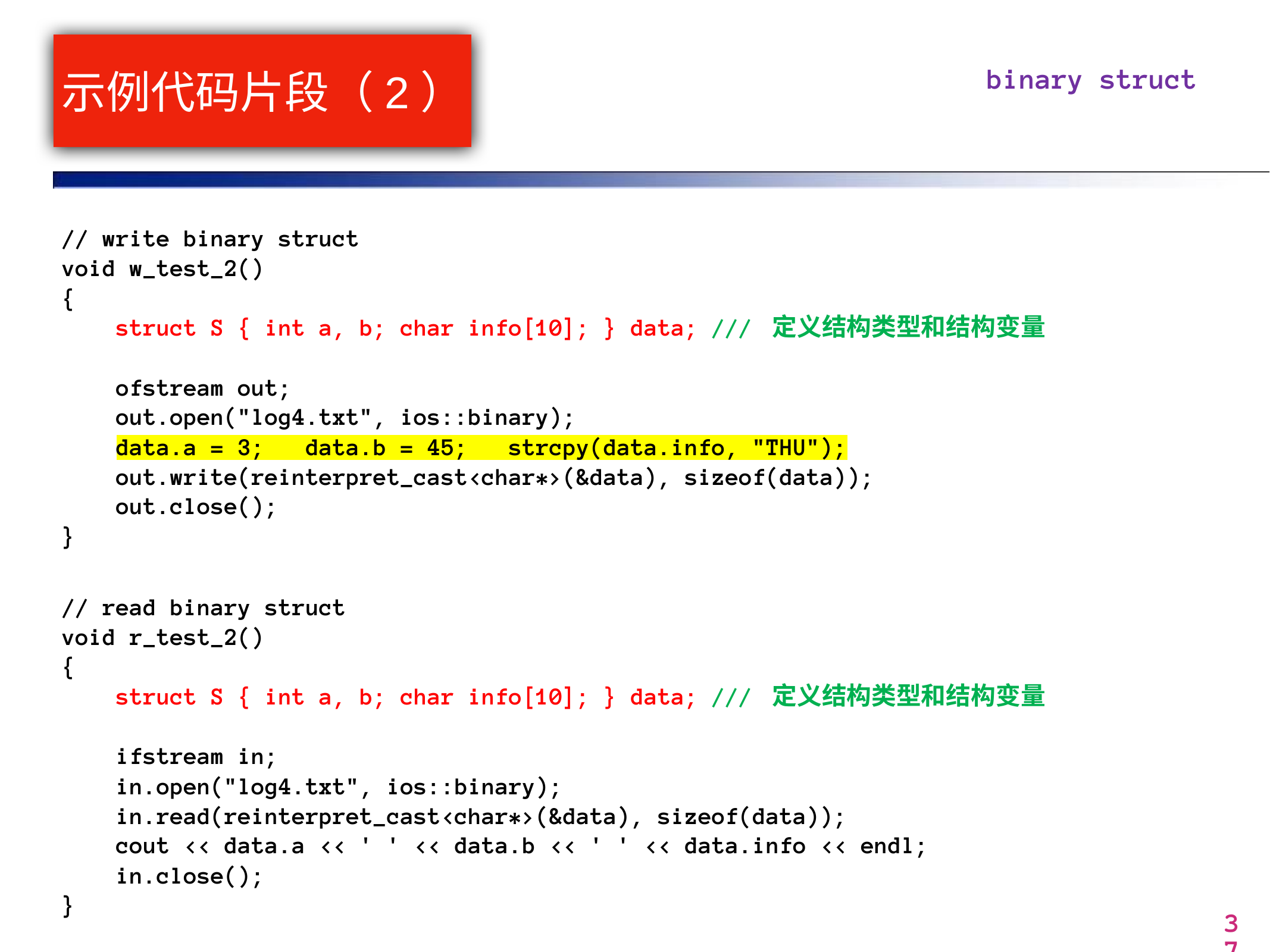

# 示例代码片段（2）
binary struct
// write binary struct
void w_test_2()
{
    struct S { int a, b; char info[10]; } data; /// 定义结构类型和结构变量

    ofstream out;
    out.open("log4.txt", ios::binary);
    data.a = 3;   data.b = 45;   strcpy(data.info, "THU");
    out.write(reinterpret_cast<char*>(&data), sizeof(data));
    out.close();
}
// read binary struct
void r_test_2()
{
    struct S { int a, b; char info[10]; } data; /// 定义结构类型和结构变量

    ifstream in;
    in.open("log4.txt", ios::binary);
    in.read(reinterpret_cast<char*>(&data), sizeof(data));
    cout << data.a << ' ' << data.b << ' ' << data.info << endl;
    in.close();
}
37